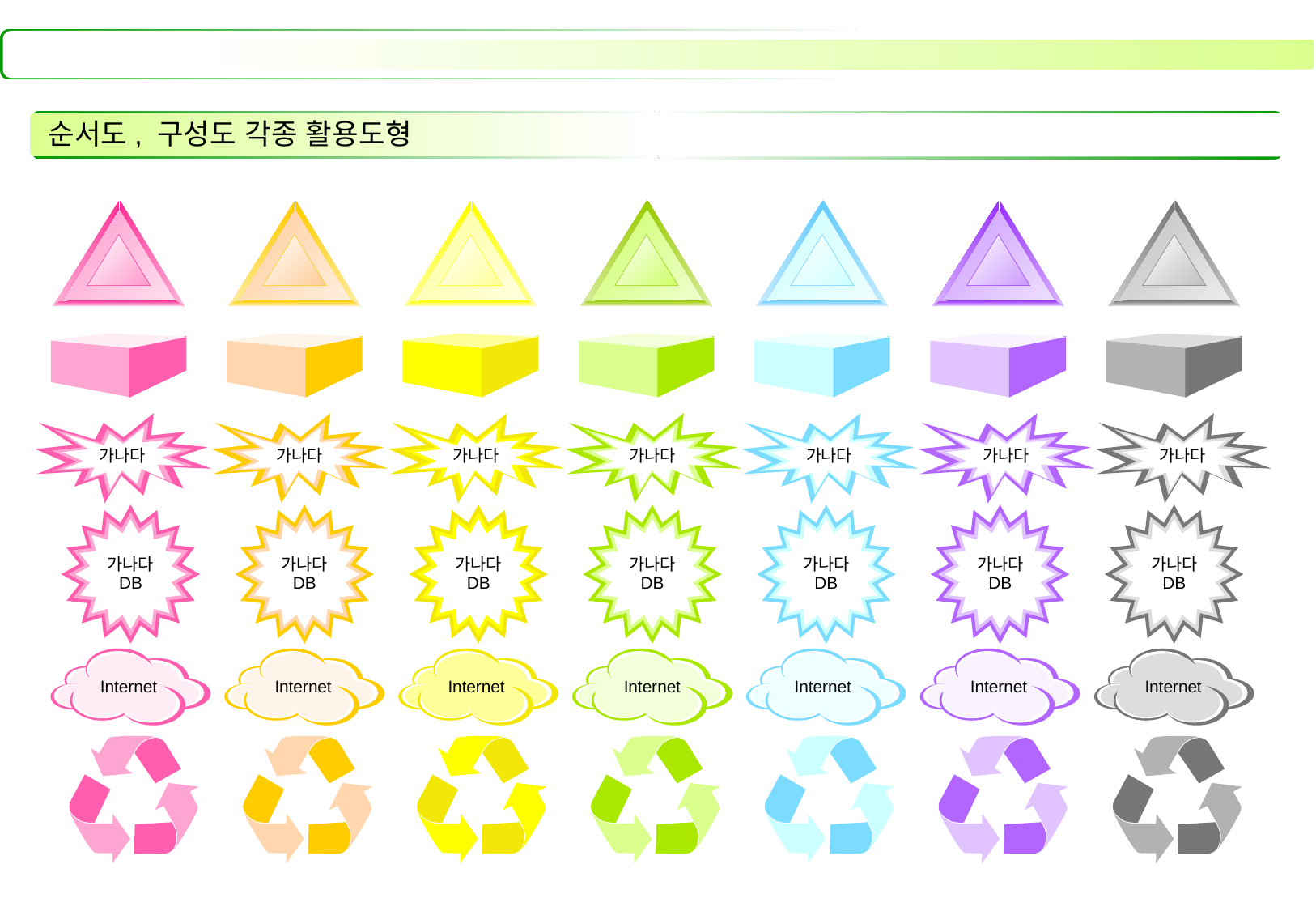

# 순서도, 구성도 각종 활용도형

가나다

가나다

가나다

가나다

가나다

가나다

가나다

가나다 DB

가나다 DB

가나다 DB

가나다 DB

가나다 DB

가나다 DB

가나다 DB

Internet

Internet

Internet

Internet

Internet

Internet

Internet